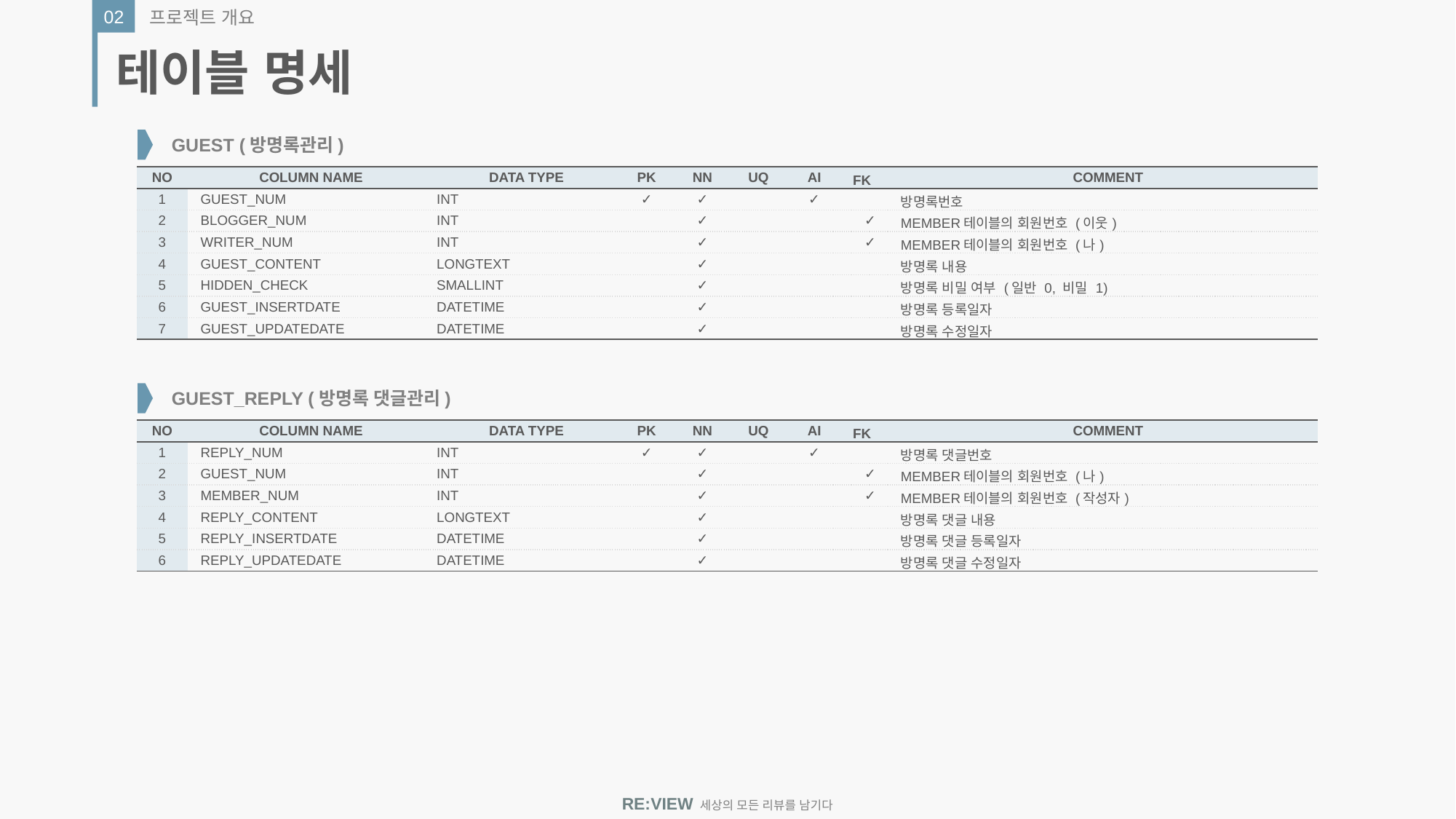

02

프로젝트 개요
테이블 명세
GUEST (방명록관리)

| NO | COLUMN NAME | DATA TYPE | PK | NN | UQ | AI | FK | COMMENT |
| --- | --- | --- | --- | --- | --- | --- | --- | --- |
| 1 | GUEST\_NUM | INT | ✓ | ✓ |  | ✓ |  | 방명록번호 |
| 2 | BLOGGER\_NUM | INT |  | ✓ |  |  | ✓ | MEMBER테이블의 회원번호 (이웃) |
| 3 | WRITER\_NUM | INT |  | ✓ |  |  | ✓ | MEMBER테이블의 회원번호 (나) |
| 4 | GUEST\_CONTENT | LONGTEXT |  | ✓ |  |  |  | 방명록 내용 |
| 5 | HIDDEN\_CHECK | SMALLINT |  | ✓ |  |  |  | 방명록 비밀 여부 (일반 0, 비밀 1) |
| 6 | GUEST\_INSERTDATE | DATETIME |  | ✓ |  |  |  | 방명록 등록일자 |
| 7 | GUEST\_UPDATEDATE | DATETIME |  | ✓ |  |  |  | 방명록 수정일자 |
GUEST_REPLY (방명록 댓글관리)

| NO | COLUMN NAME | DATA TYPE | PK | NN | UQ | AI | FK | COMMENT |
| --- | --- | --- | --- | --- | --- | --- | --- | --- |
| 1 | REPLY\_NUM | INT | ✓ | ✓ |  | ✓ |  | 방명록 댓글번호 |
| 2 | GUEST\_NUM | INT |  | ✓ |  |  | ✓ | MEMBER테이블의 회원번호 (나) |
| 3 | MEMBER\_NUM | INT |  | ✓ |  |  | ✓ | MEMBER테이블의 회원번호 (작성자) |
| 4 | REPLY\_CONTENT | LONGTEXT |  | ✓ |  |  |  | 방명록 댓글 내용 |
| 5 | REPLY\_INSERTDATE | DATETIME |  | ✓ |  |  |  | 방명록 댓글 등록일자 |
| 6 | REPLY\_UPDATEDATE | DATETIME |  | ✓ |  |  |  | 방명록 댓글 수정일자 |